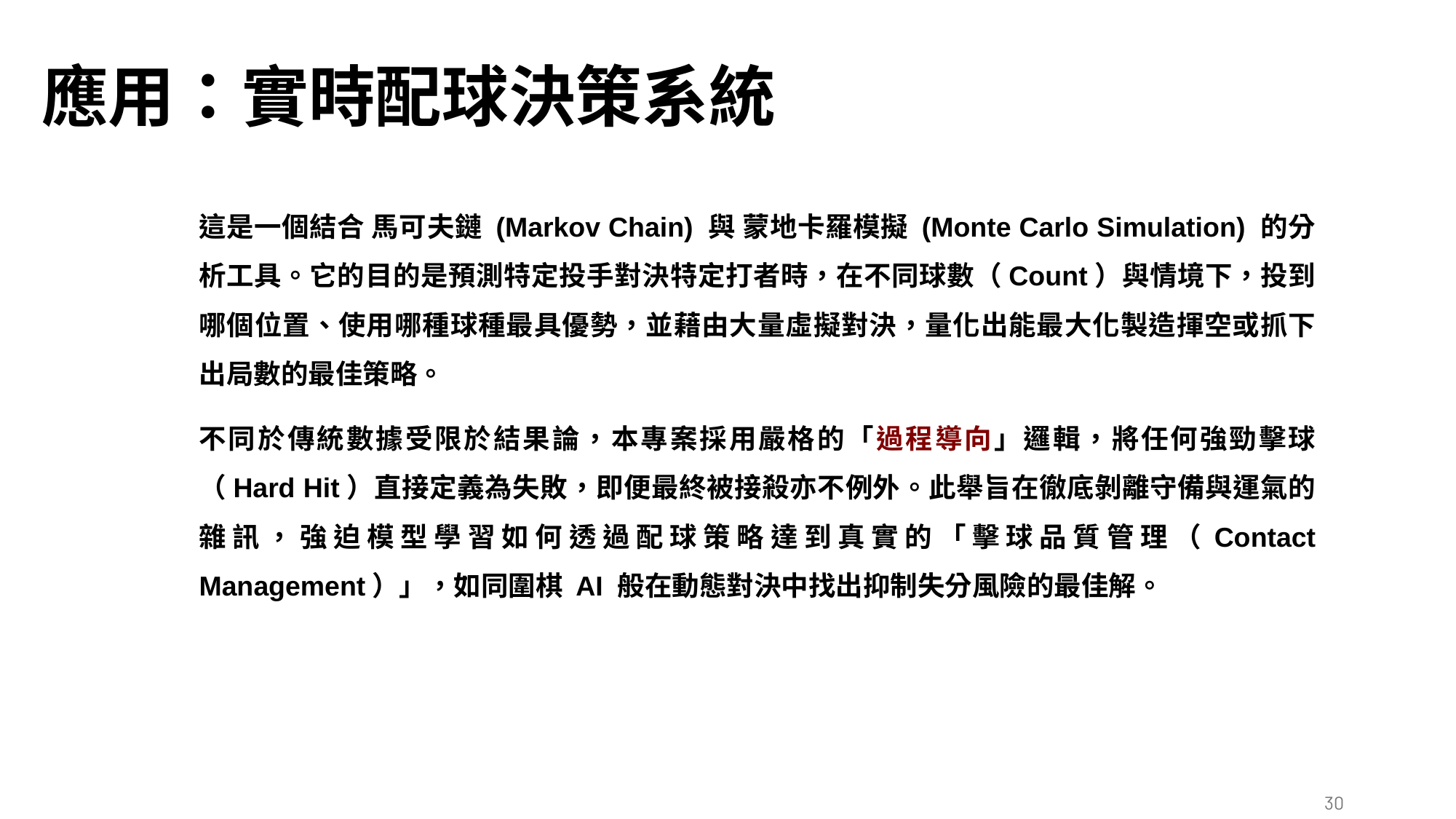

應用：實時配球決策系統
這是一個結合 馬可夫鏈 (Markov Chain) 與 蒙地卡羅模擬 (Monte Carlo Simulation) 的分析工具。它的目的是預測特定投手對決特定打者時，在不同球數（Count）與情境下，投到哪個位置、使用哪種球種最具優勢，並藉由大量虛擬對決，量化出能最大化製造揮空或抓下出局數的最佳策略。
不同於傳統數據受限於結果論，本專案採用嚴格的「過程導向」邏輯，將任何強勁擊球（Hard Hit）直接定義為失敗，即便最終被接殺亦不例外。此舉旨在徹底剝離守備與運氣的雜訊，強迫模型學習如何透過配球策略達到真實的「擊球品質管理（Contact Management）」，如同圍棋 AI 般在動態對決中找出抑制失分風險的最佳解。
30